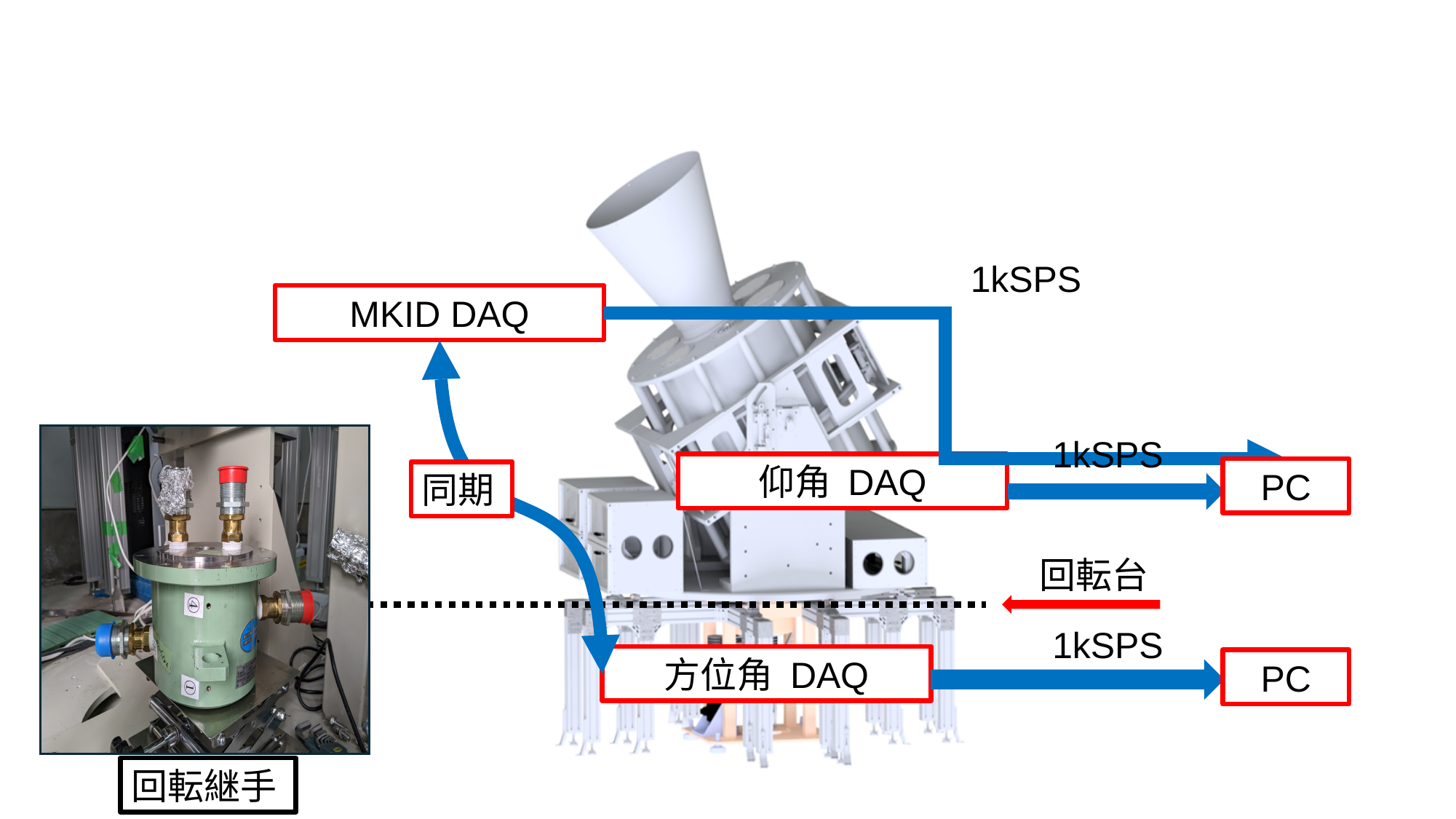

MKID DAQ
仰角 DAQ
同期

方位角 DAQ
回転台
1kSPS

1kSPS
PC

1kSPS
PC

回転継手